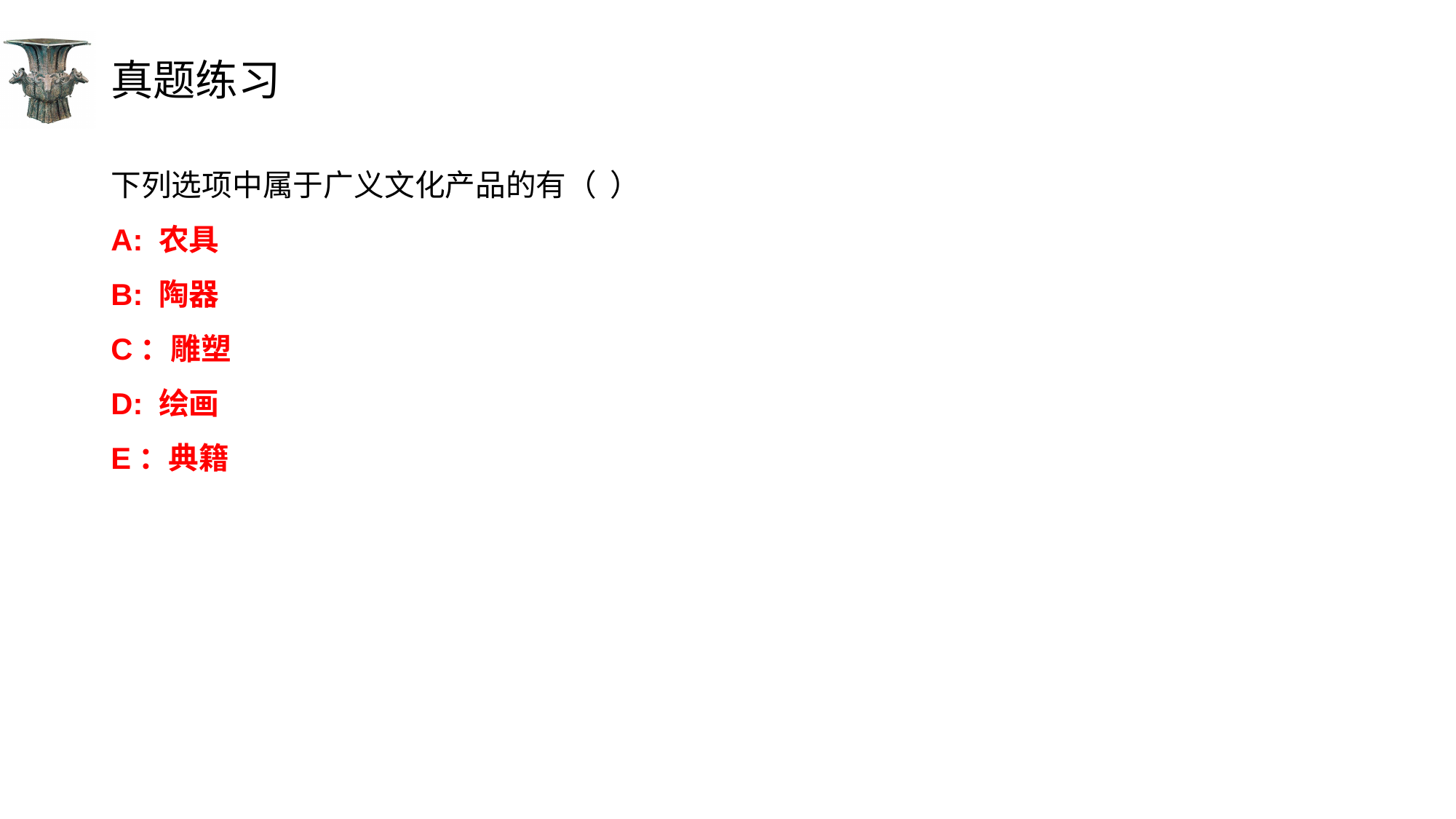

# 真题练习
下列选项中属于广义文化产品的有（  ）
A: 农具
B: 陶器
C：雕塑
D: 绘画
E：典籍
78